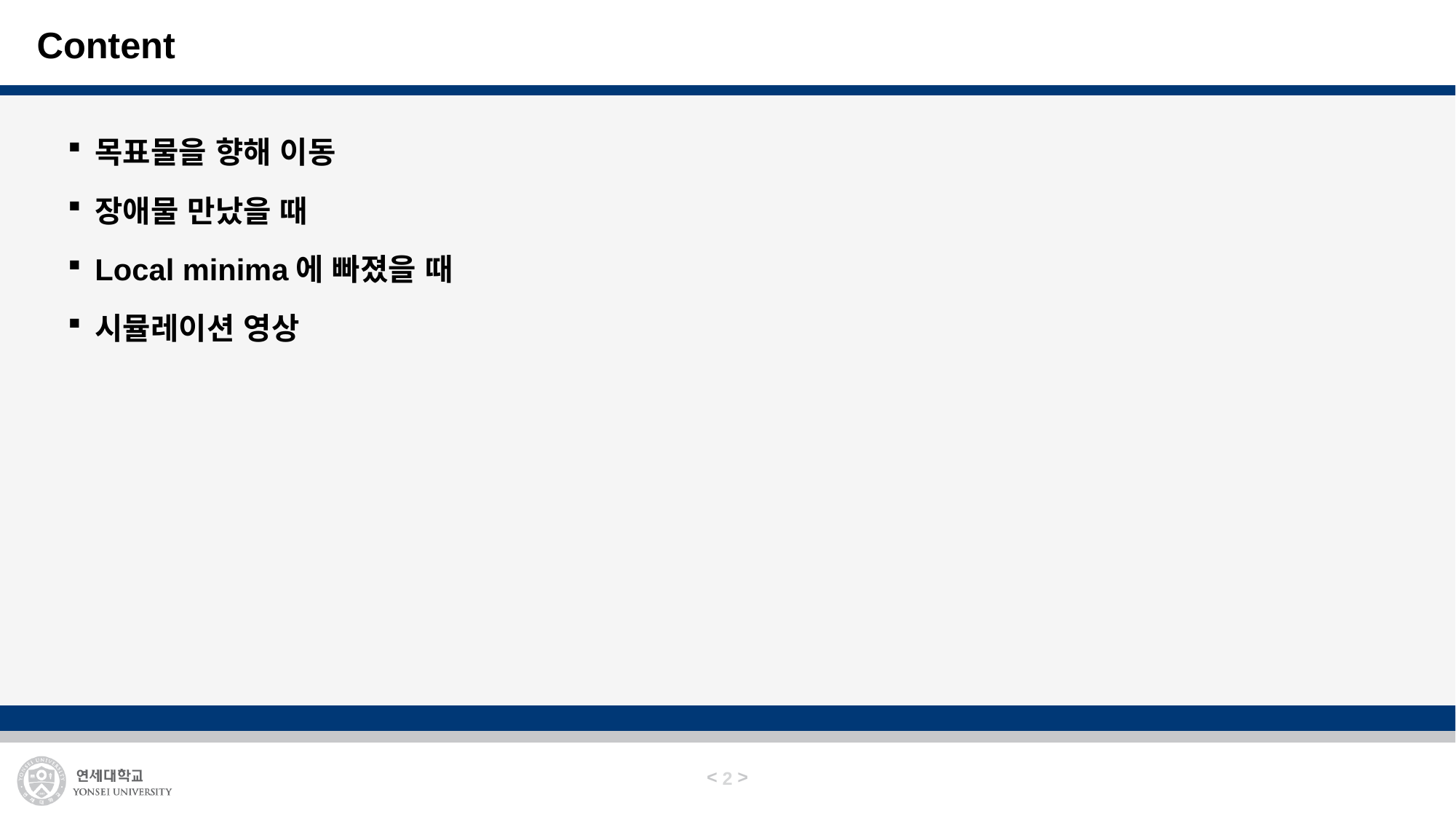

# Content
목표물을 향해 이동
장애물 만났을 때
Local minima에 빠졌을 때
시뮬레이션 영상

2